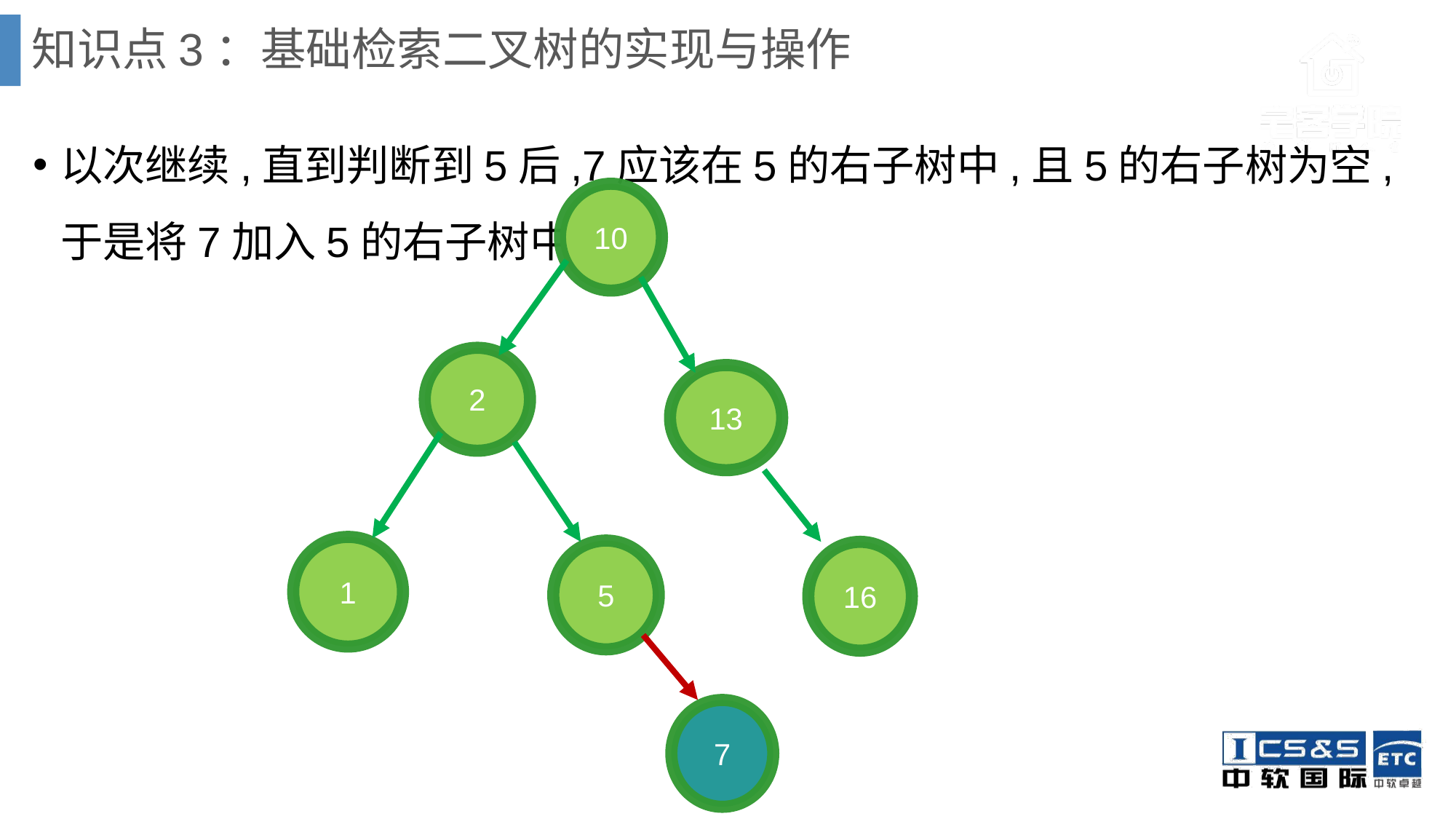

# 知识点3：基础检索二叉树的实现与操作
以次继续,直到判断到5后,7应该在5的右子树中,且5的右子树为空,于是将7加入5的右子树中

10

2
13

1
5
16

7